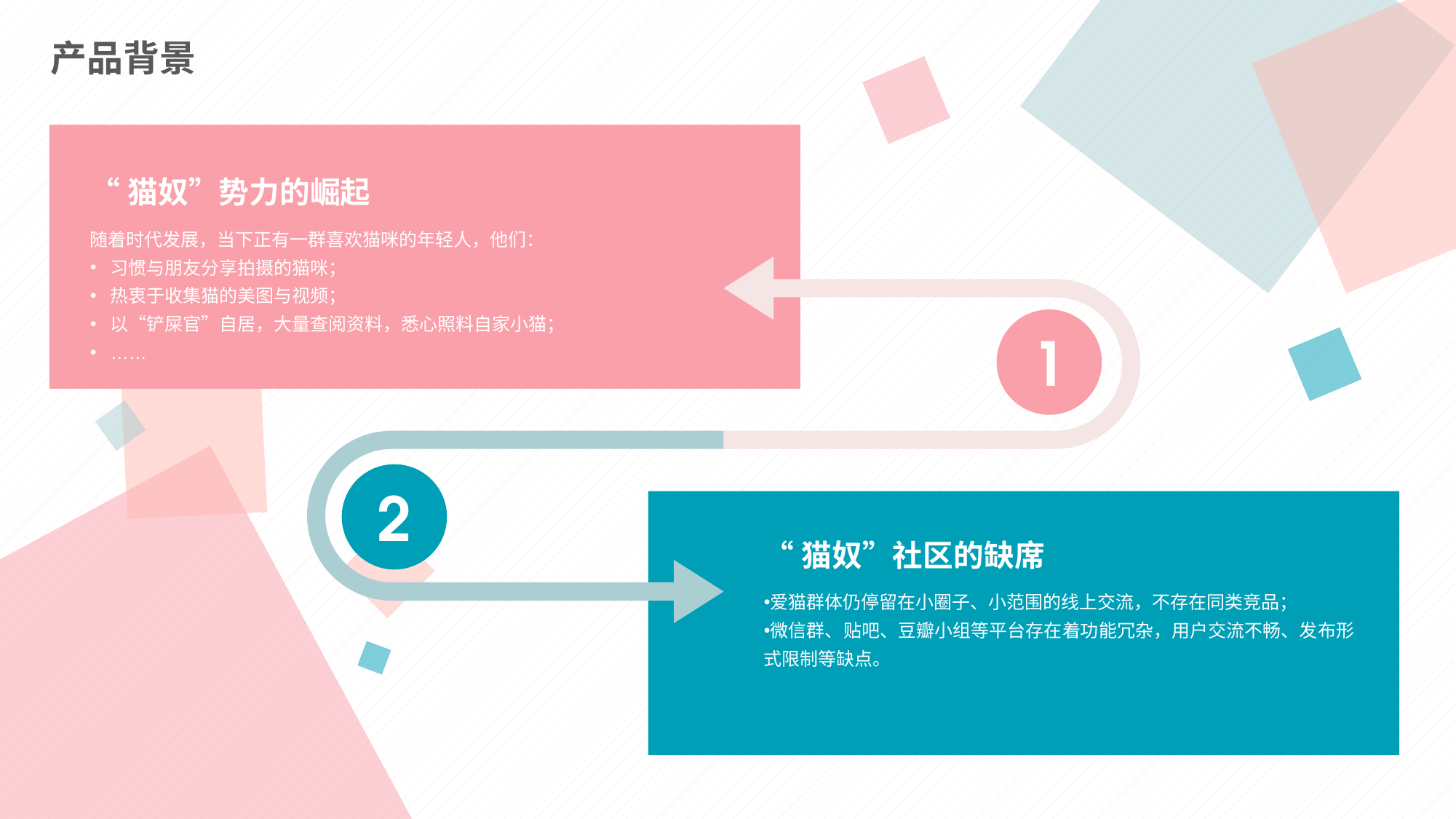

产品背景

“猫奴”势力的崛起
随着时代发展，当下正有一群喜欢猫咪的年轻人，他们：
习惯与朋友分享拍摄的猫咪；
热衷于收集猫的美图与视频；
以“铲屎官”自居，大量查阅资料，悉心照料自家小猫；
……
1

2

“猫奴”社区的缺席
爱猫群体仍停留在小圈子、小范围的线上交流，不存在同类竞品；
微信群、贴吧、豆瓣小组等平台存在着功能冗杂，用户交流不畅、发布形式限制等缺点。